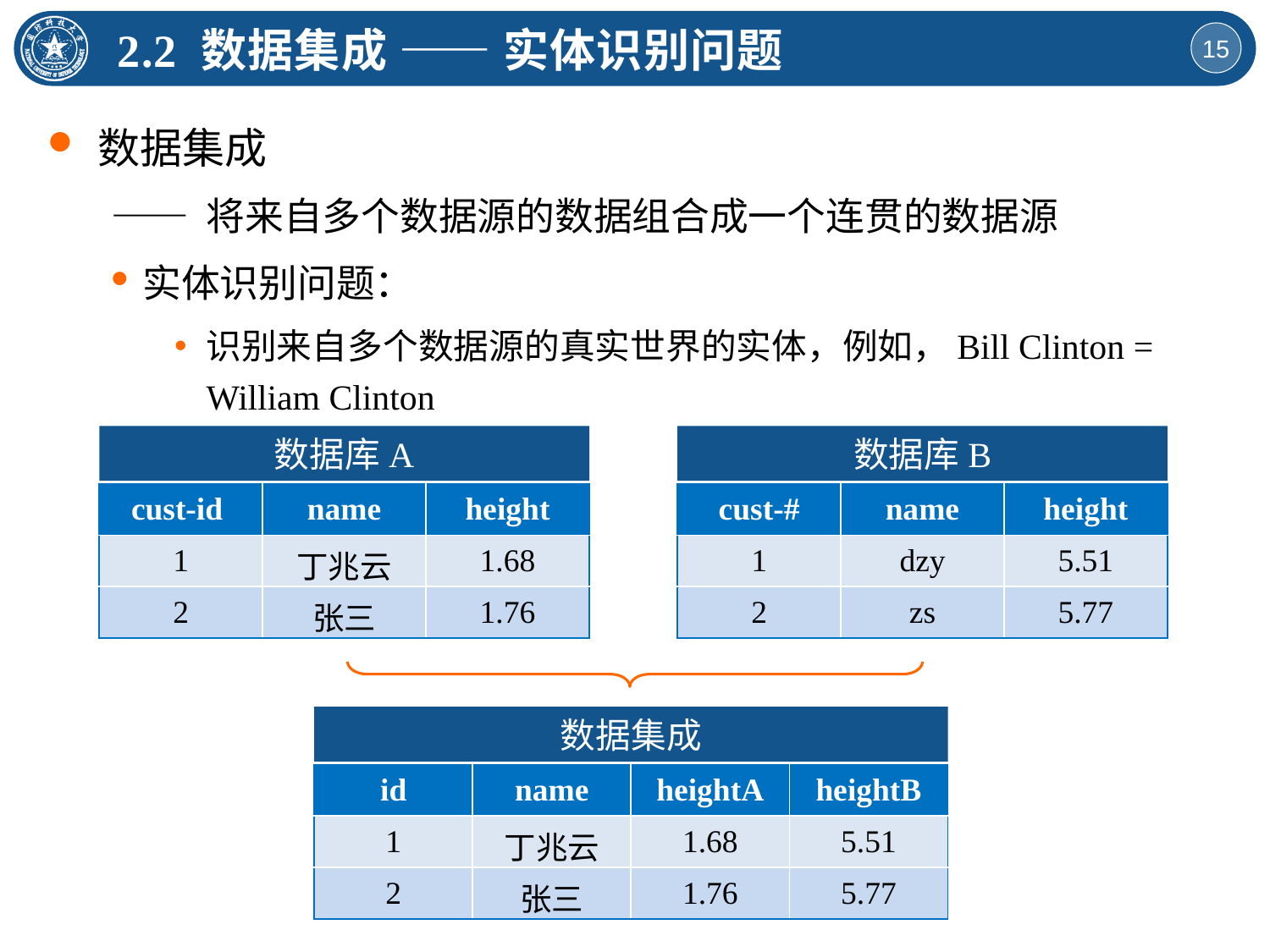

2.2 数据集成 —— 实体识别问题
数据集成
—— 将来自多个数据源的数据组合成一个连贯的数据源
实体识别问题：
识别来自多个数据源的真实世界的实体，例如，Bill Clinton = William Clinton

数据库A
数据库B
| cust-id | name | height |
| --- | --- | --- |
| 1 | 丁兆云 | 1.68 |
| 2 | 张三 | 1.76 |
| cust-# | name | height |
| --- | --- | --- |
| 1 | dzy | 5.51 |
| 2 | zs | 5.77 |
数据集成
| id | name | heightA | heightB |
| --- | --- | --- | --- |
| 1 | 丁兆云 | 1.68 | 5.51 |
| 2 | 张三 | 1.76 | 5.77 |